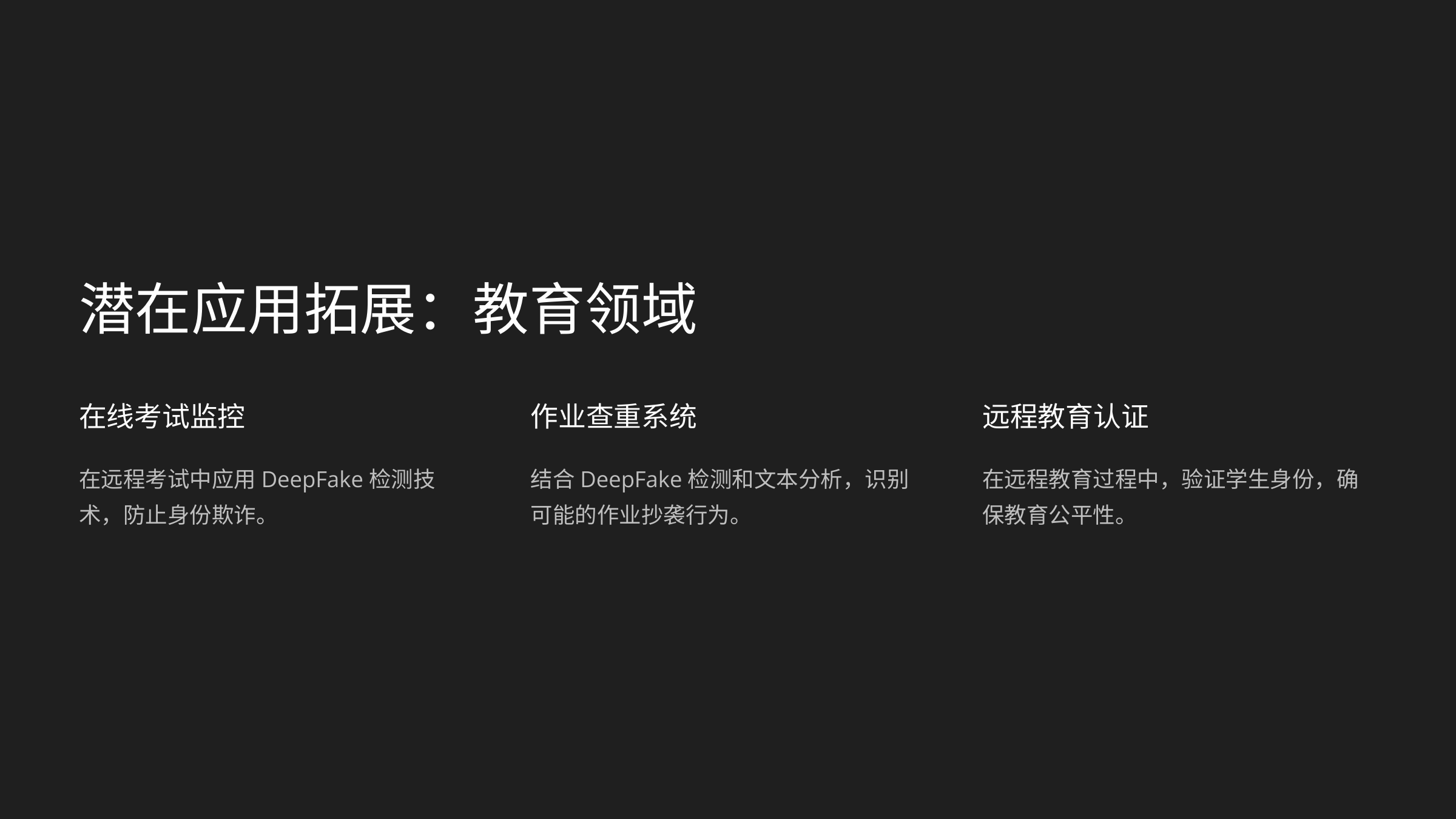

潜在应用拓展：教育领域
在线考试监控
作业查重系统
远程教育认证
在远程考试中应用DeepFake检测技术，防止身份欺诈。
结合DeepFake检测和文本分析，识别可能的作业抄袭行为。
在远程教育过程中，验证学生身份，确保教育公平性。